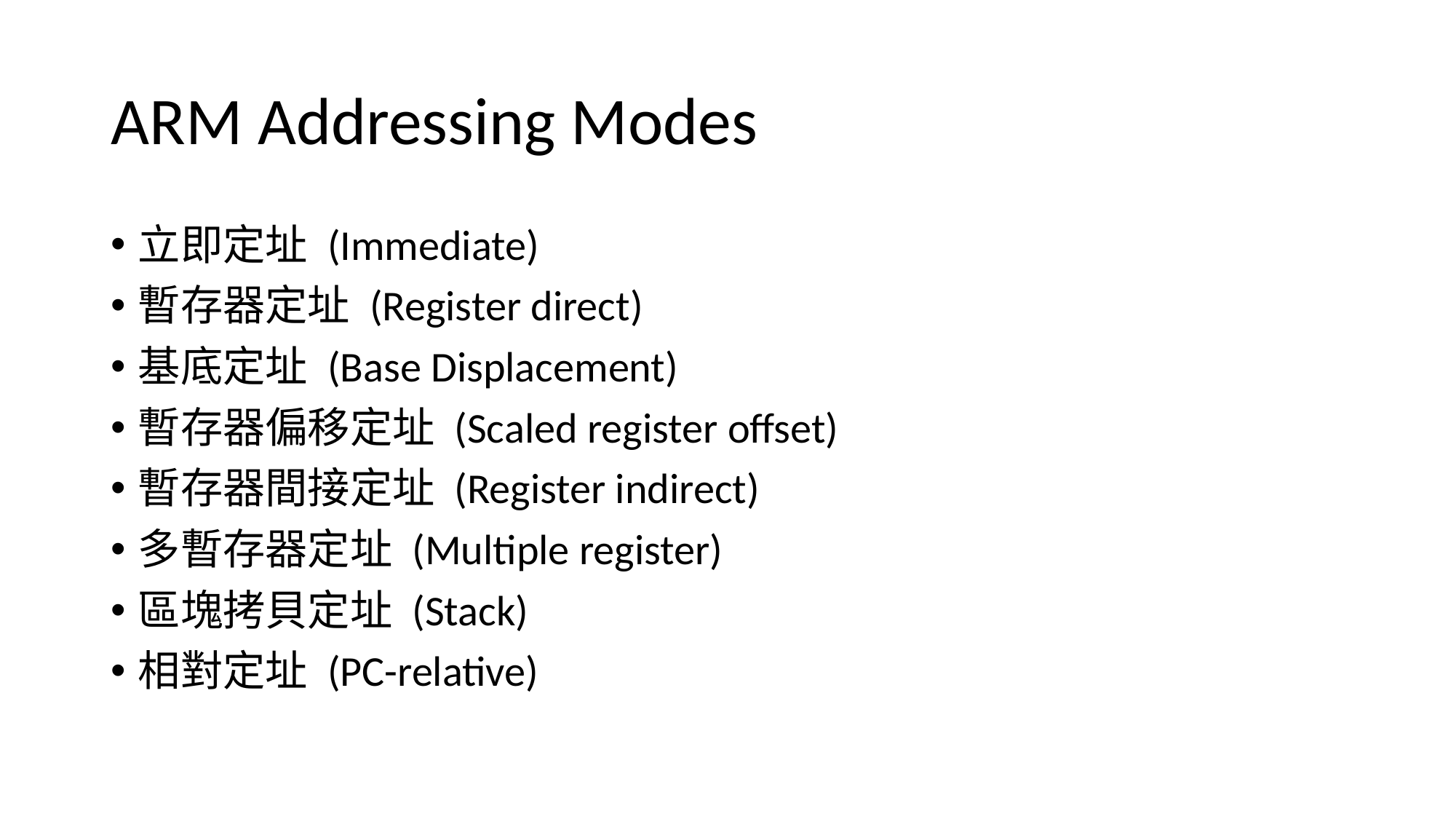

# ARM Addressing Modes
立即定址 (Immediate)
暫存器定址 (Register direct)
基底定址 (Base Displacement)
暫存器偏移定址 (Scaled register offset)
暫存器間接定址 (Register indirect)
多暫存器定址 (Multiple register)
區塊拷貝定址 (Stack)
相對定址 (PC-relative)